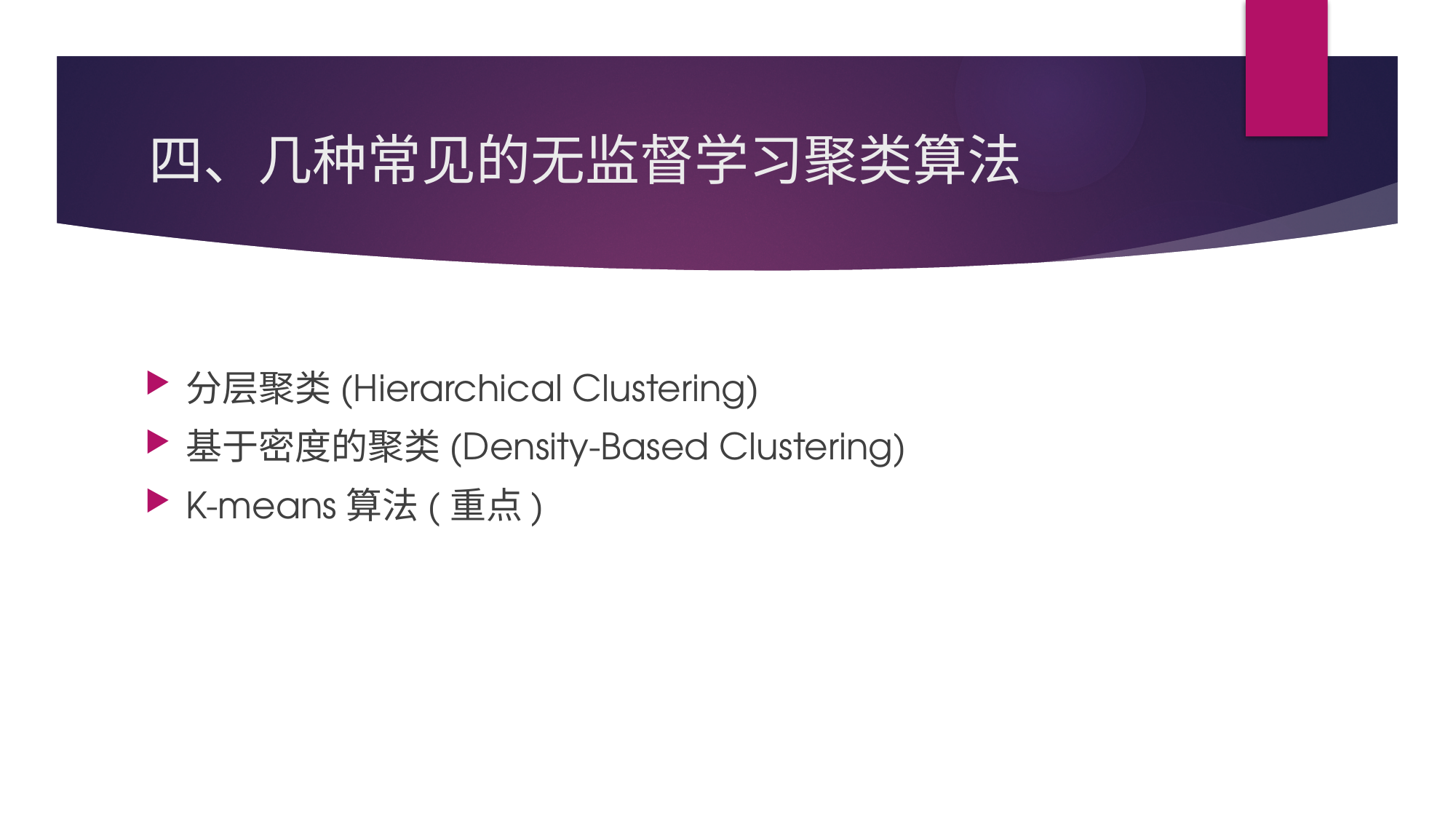

# 四、几种常见的无监督学习聚类算法
分层聚类(Hierarchical Clustering)
基于密度的聚类(Density-Based Clustering)
K-means算法(重点)